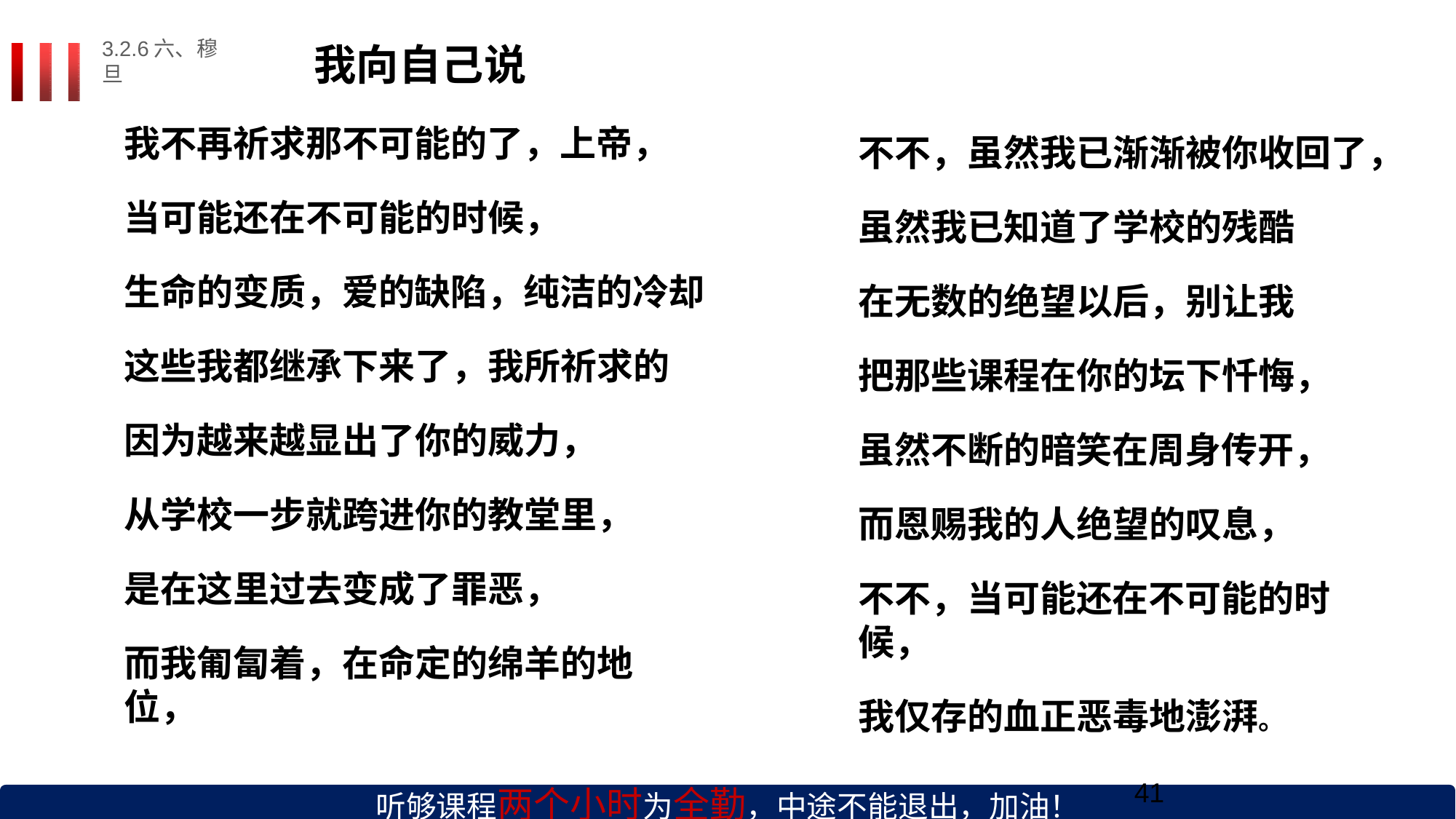

3.2.6六、穆旦
# 我向自己说

我不再祈求那不可能的了，上帝，
当可能还在不可能的时候，
生命的变质，爱的缺陷，纯洁的冷却 这些我都继承下来了，我所祈求的 因为越来越显出了你的威力，
从学校一步就跨进你的教堂里， 是在这里过去变成了罪恶，
而我匍匐着，在命定的绵羊的地位，
不不，虽然我已渐渐被你收回了，
虽然我已知道了学校的残酷
在无数的绝望以后，别让我 把那些课程在你的坛下忏悔， 虽然不断的暗笑在周身传开， 而恩赐我的人绝望的叹息，
不不，当可能还在不可能的时候，
我仅存的血正恶毒地澎湃。
41

听够课程两个小时为全勤，中途不能退出，加油！